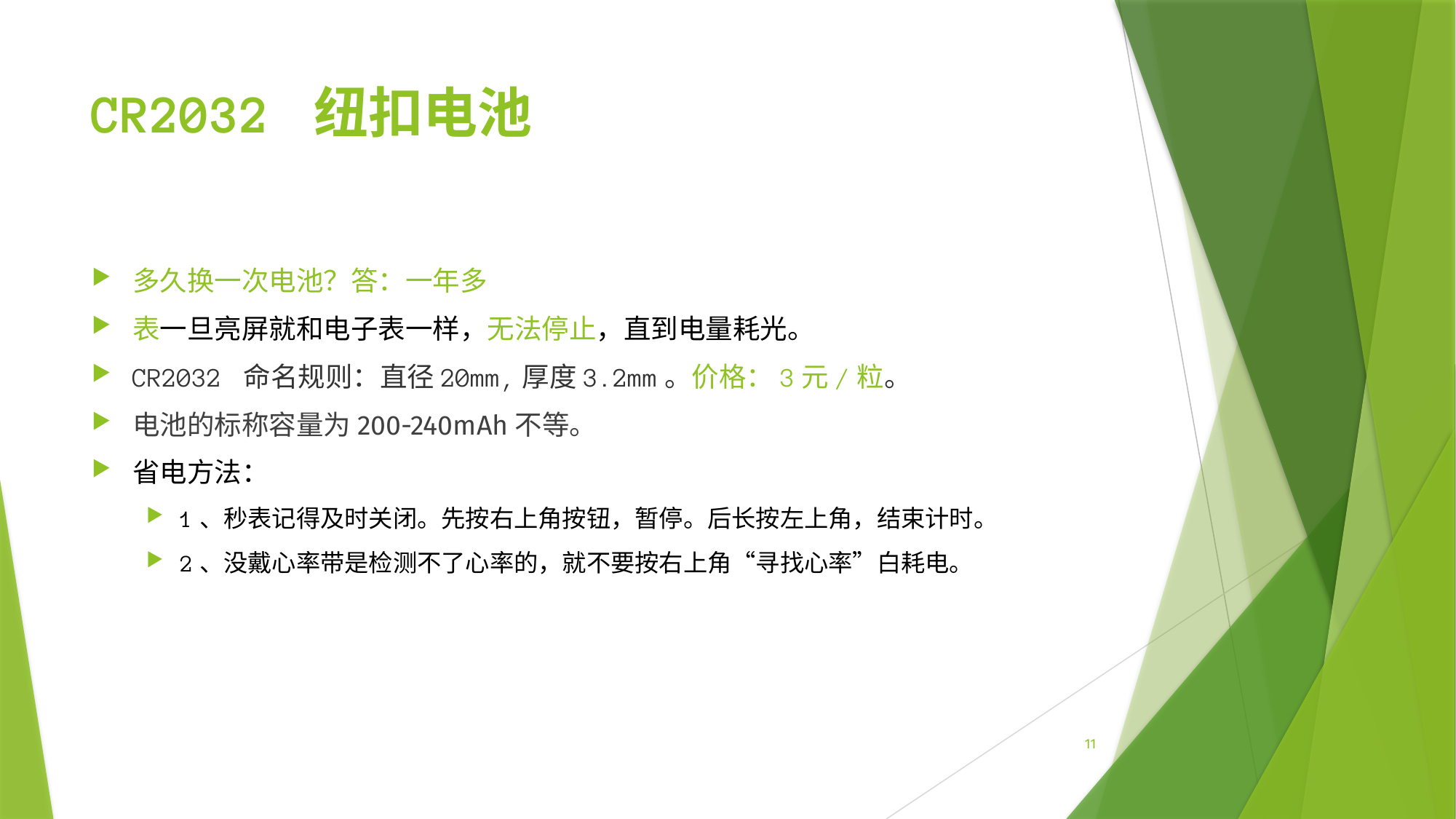

# CR2032 纽扣电池
多久换一次电池？答：一年多
表一旦亮屏就和电子表一样，无法停止，直到电量耗光。
CR2032 命名规则：直径20mm,厚度3.2mm。价格：3元/粒。
电池的标称容量为200-240mAh不等。
省电方法：
1、秒表记得及时关闭。先按右上角按钮，暂停。后长按左上角，结束计时。
2、没戴心率带是检测不了心率的，就不要按右上角“寻找心率”白耗电。

11